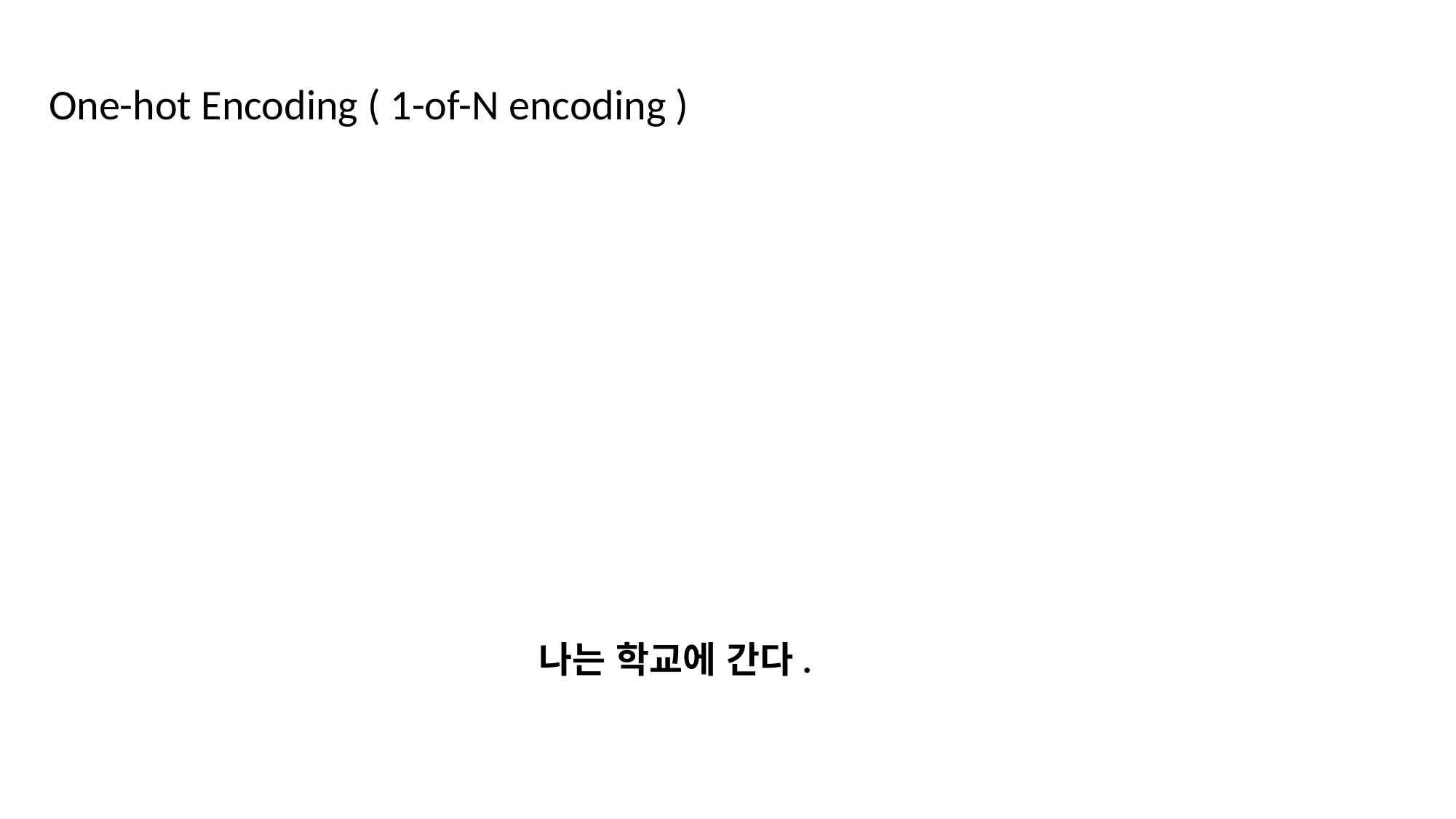

One-hot Encoding ( 1-of-N encoding )
나는 학교에 간다.